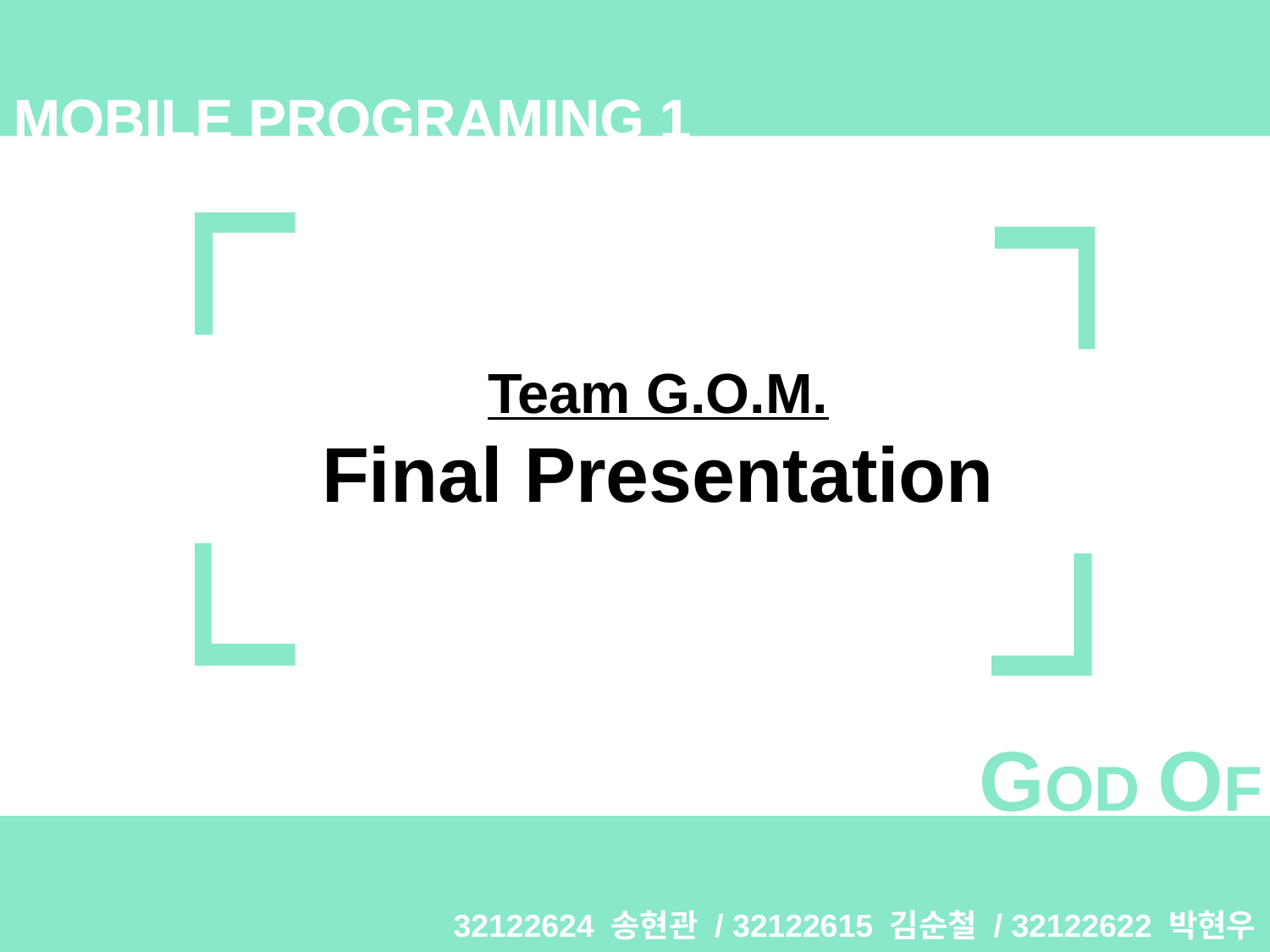

MOBILE PROGRAMING 1

Team G.O.M.
Final Presentation

GOD OF MOBILE

32122624 송현관 / 32122615 김순철 / 32122622 박현우